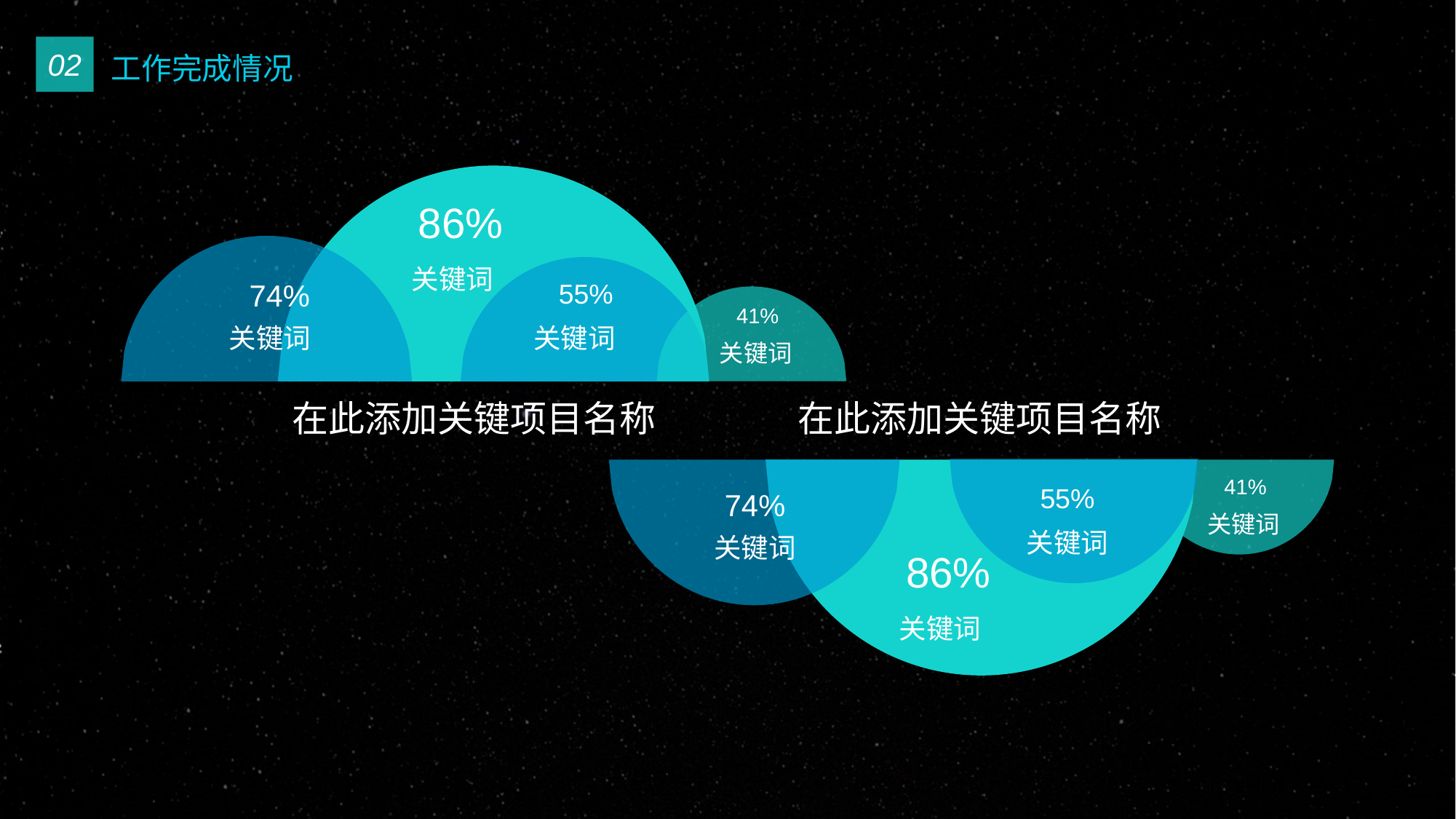

02
工作完成情况

86%

关键词

74%
55%

41%
关键词
关键词
关键词
在此添加关键项目名称
在此添加关键项目名称

关键词
41%
关键词
55%
关键词
74%
关键词
86%